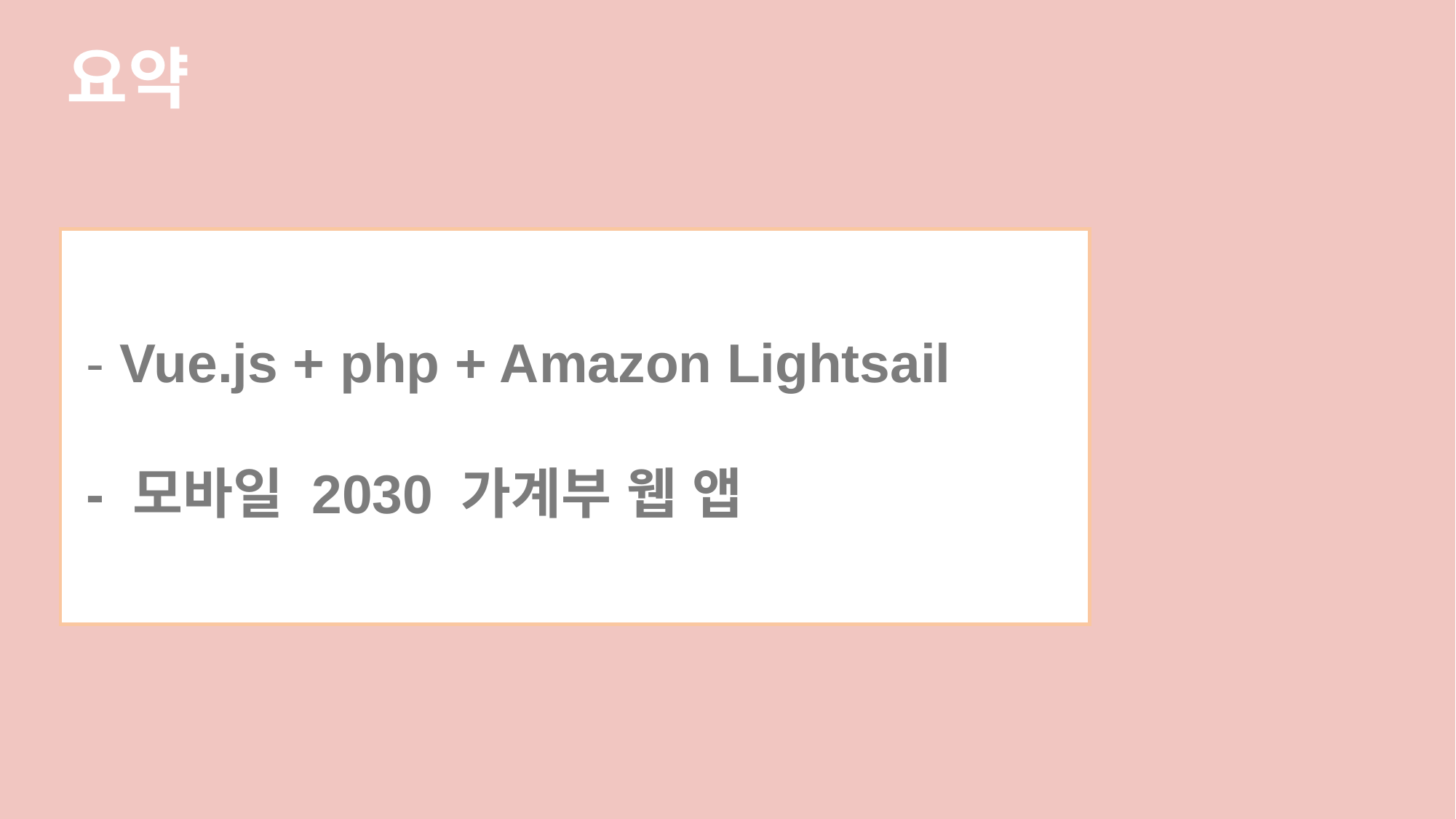

요약

 - Vue.js + php + Amazon Lightsail

 - 모바일 2030 가계부 웹 앱